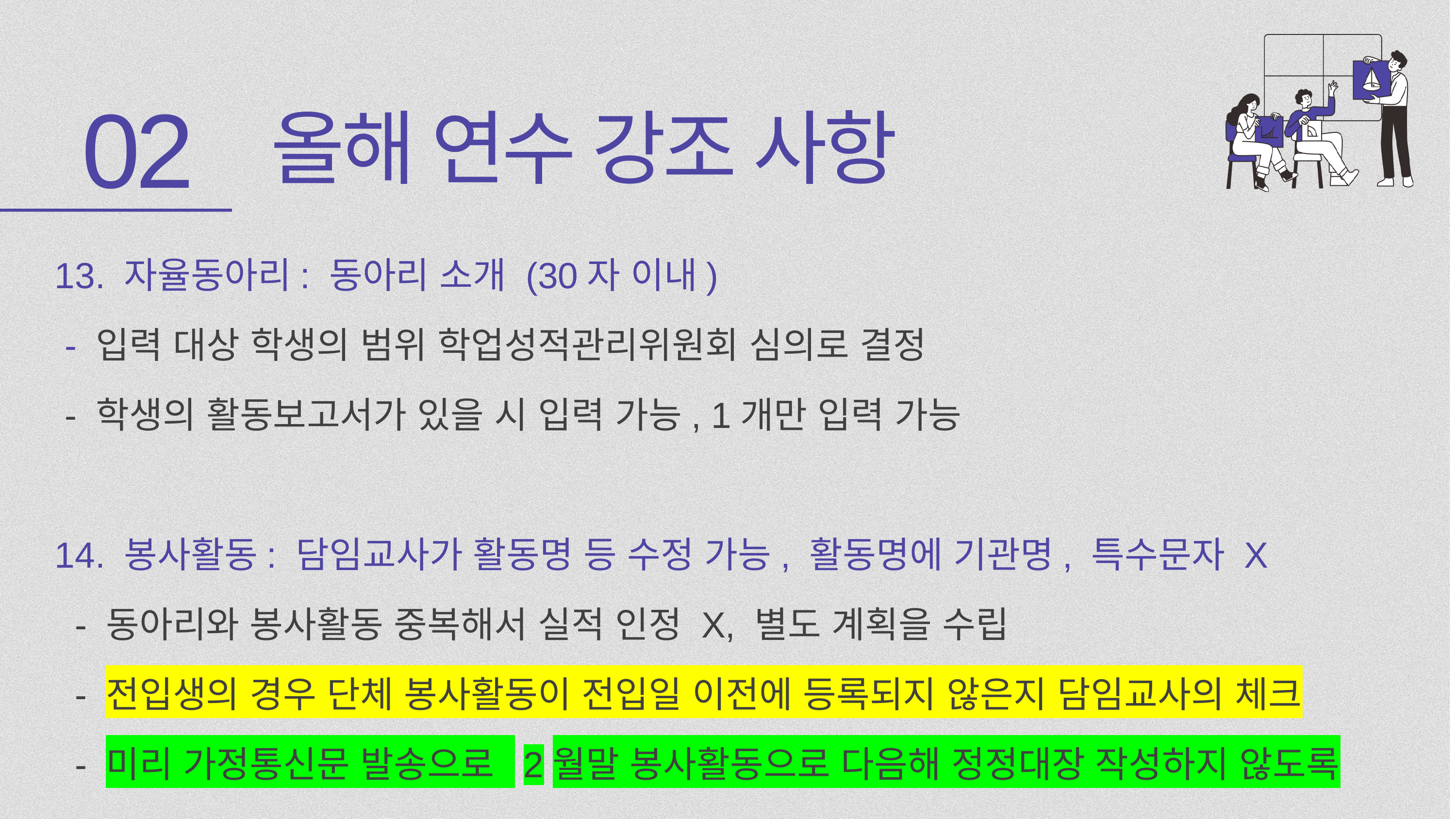

02
올해 연수 강조 사항

13. 자율동아리: 동아리 소개 (30자 이내)
 - 입력 대상 학생의 범위 학업성적관리위원회 심의로 결정
 - 학생의 활동보고서가 있을 시 입력 가능, 1개만 입력 가능

14. 봉사활동: 담임교사가 활동명 등 수정 가능, 활동명에 기관명, 특수문자 X
  - 동아리와 봉사활동 중복해서 실적 인정 X, 별도 계획을 수립
  - 전입생의 경우 단체 봉사활동이 전입일 이전에 등록되지 않은지 담임교사의 체크
  - 미리 가정통신문 발송으로  2월말 봉사활동으로 다음해 정정대장 작성하지 않도록